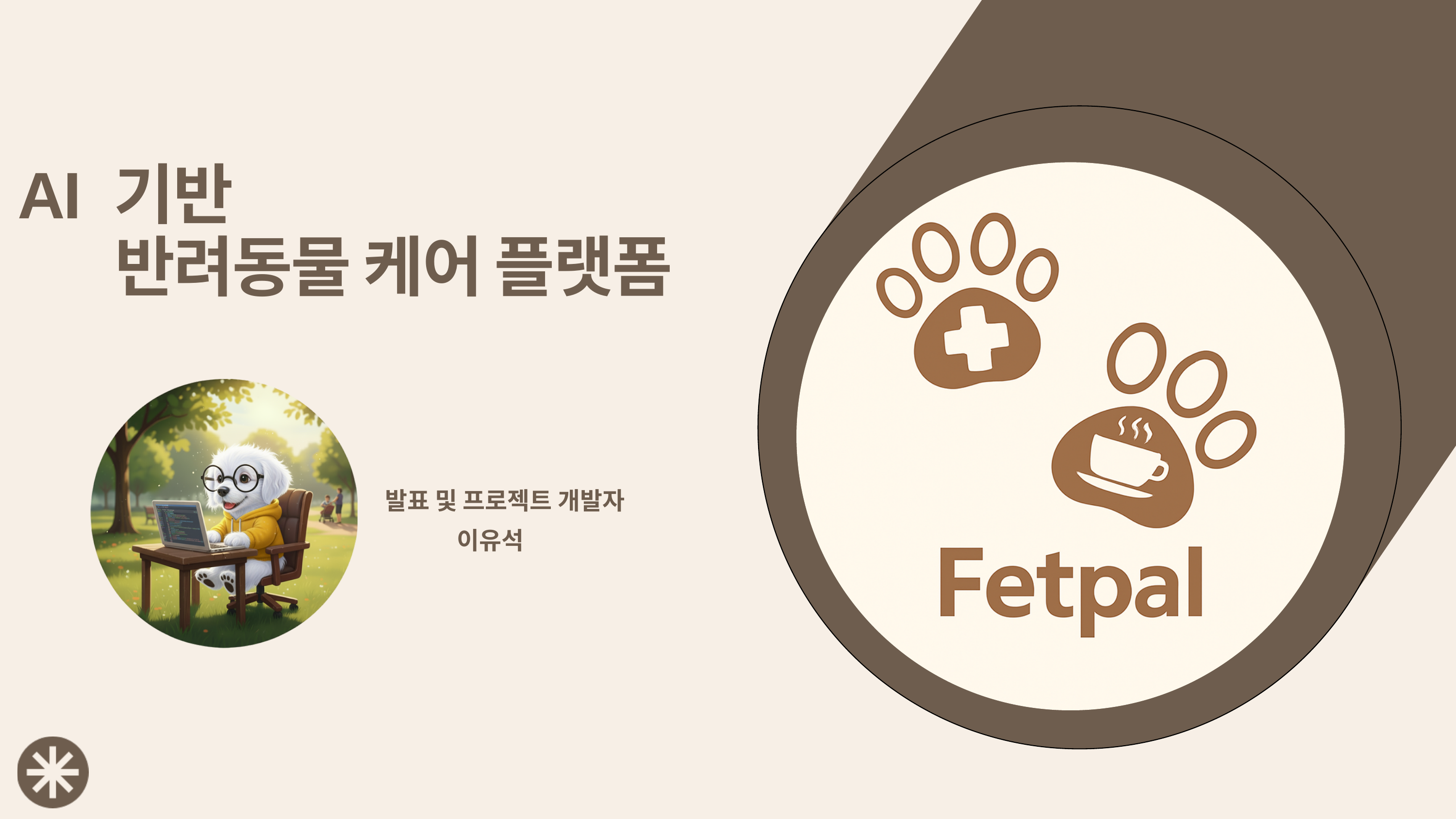

AI 기반
      반려동물 케어 플랫폼

발표 및 프로젝트 개발자
이유석